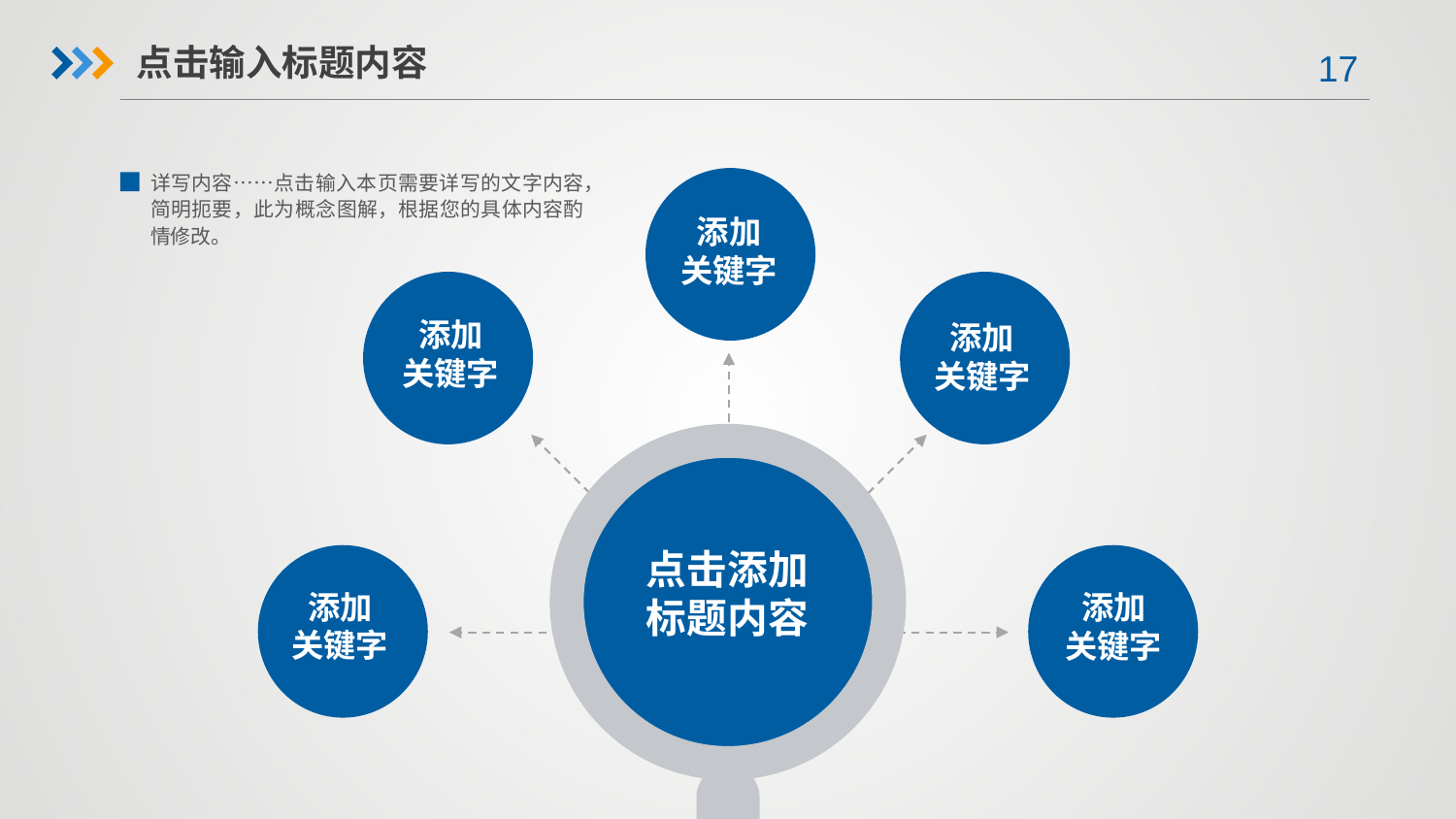

点击输入标题内容

详写内容……点击输入本页需要详写的文字内容，简明扼要，此为概念图解，根据您的具体内容酌情修改。

添加
关键字

添加
关键字
添加
关键字

点击添加
标题内容

添加
关键字
添加
关键字